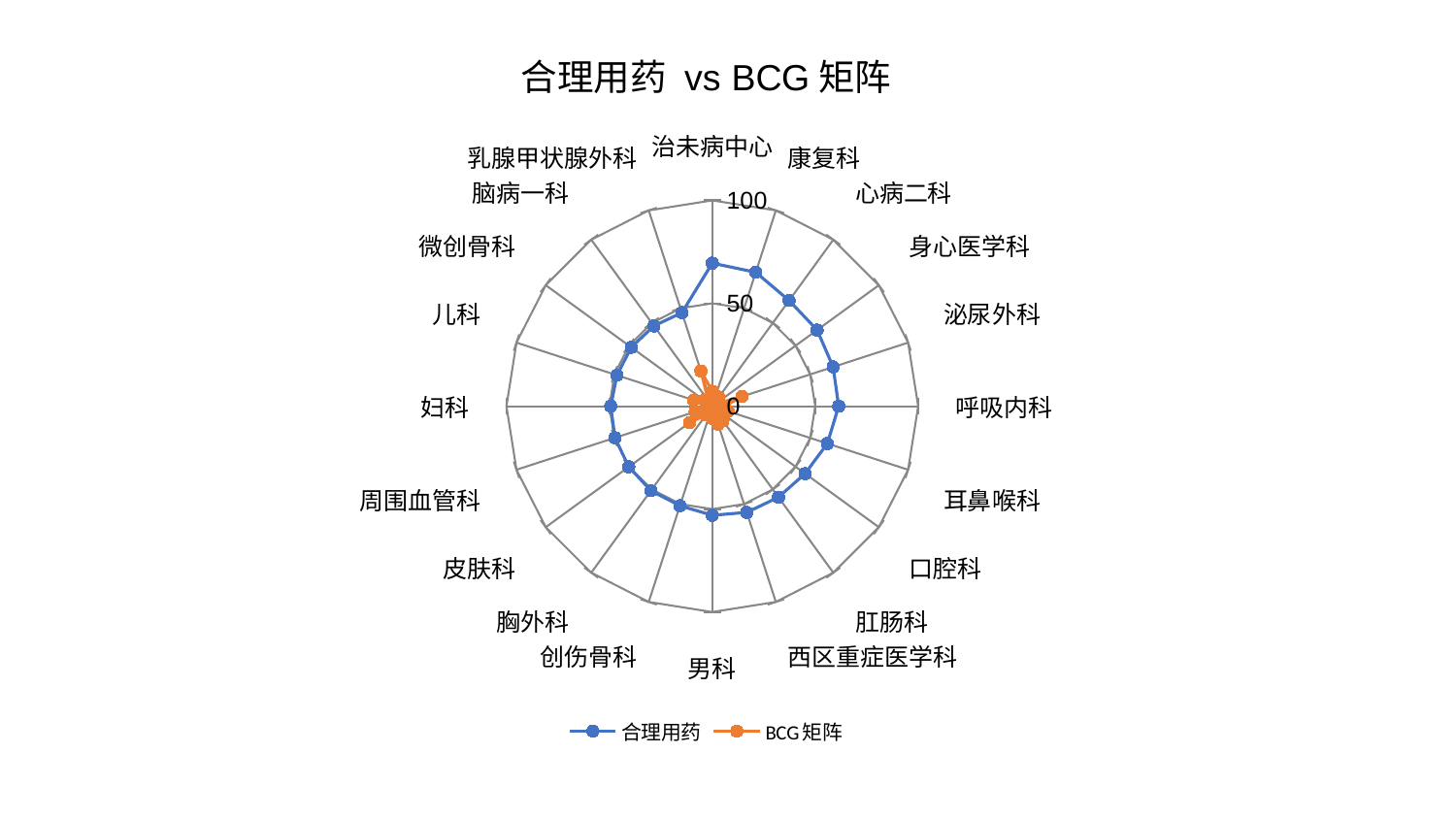

### Chart: 合理用药 vs BCG矩阵

| Category | 合理用药 | BCG矩阵 |
|---|---|---|
| 治未病中心 | 69.50929557389925 | 7.244843020721974 |
| 康复科 | 68.38910101372933 | 5.225351208331086 |
| 心病二科 | 63.4695718133193 | 5.471501041536515 |
| 身心医学科 | 62.963290979635175 | 1.6658433296872739 |
| 泌尿外科 | 61.71528149438109 | 15.2781582900462 |
| 呼吸内科 | 61.39970882858723 | 5.8947430967087335 |
| 耳鼻喉科 | 58.75795048647131 | 8.152453008579336 |
| 口腔科 | 55.73648617177212 | 2.7853471004413213 |
| 肛肠科 | 54.68843227880459 | 8.777818187256397 |
| 西区重症医学科 | 54.270716067520304 | 9.300361808176069 |
| 男科 | 53.02019325648605 | 5.909896824851536 |
| 创伤骨科 | 50.8481075274156 | 1.2338688375174496 |
| 胸外科 | 50.76250412524564 | 5.247986766121274 |
| 皮肤科 | 50.151770119657535 | 13.710348253303424 |
| 周围血管科 | 49.70957348656059 | 8.73709139345503 |
| 妇科 | 49.341166689828285 | 2.722981350247976 |
| 儿科 | 48.69880441146866 | 9.627925066995287 |
| 微创骨科 | 48.6658954540803 | 4.982048764922994 |
| 脑病一科 | 48.22007182756105 | 3.225537079085237 |
| 乳腺甲状腺外科 | 47.80107325748791 | 18.01306262391215 |
56